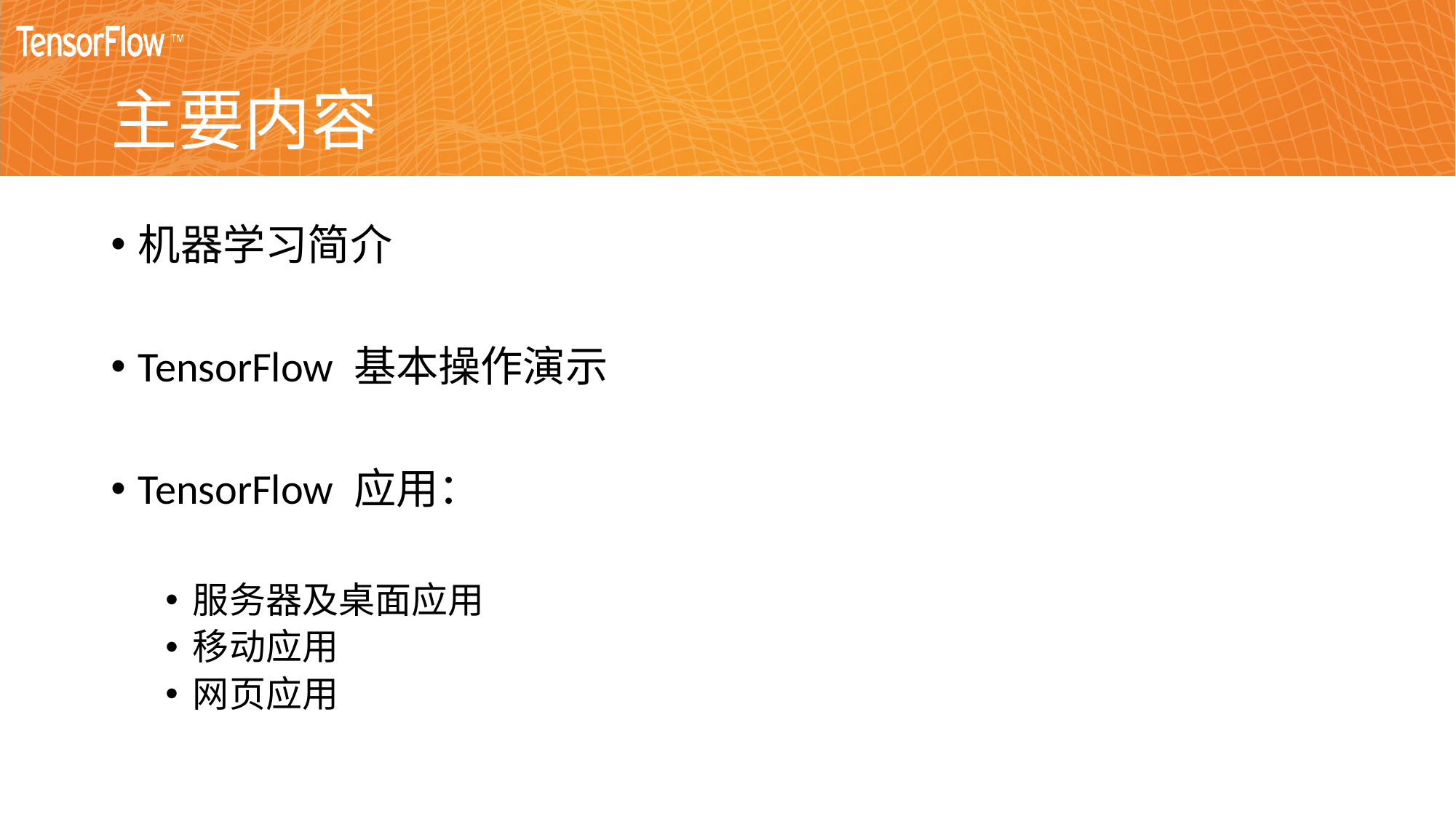

# 主要内容
机器学习简介

TensorFlow 基本操作演示

TensorFlow 应用：

服务器及桌面应用
移动应用
网页应用